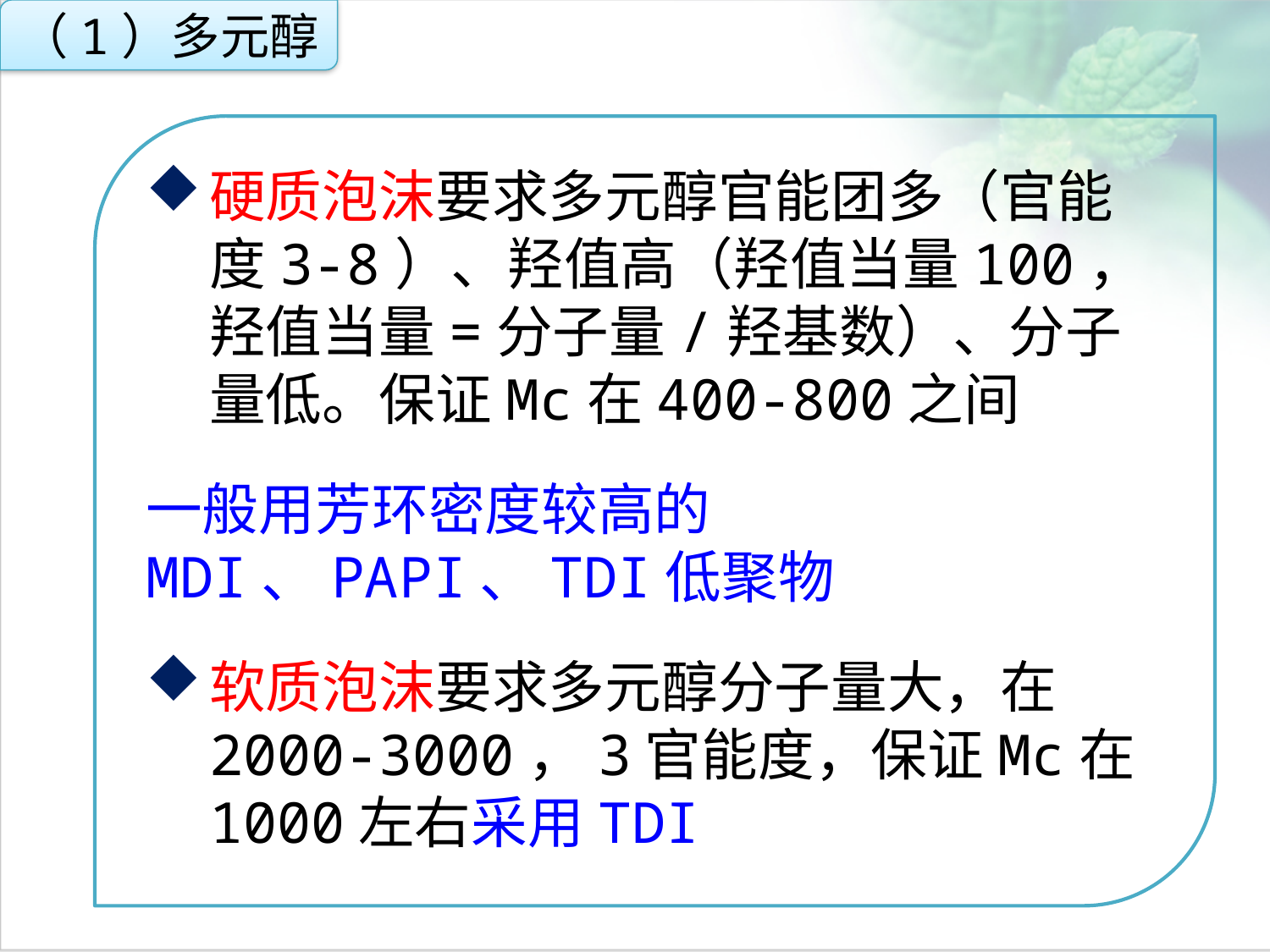

（1）多元醇
硬质泡沫要求多元醇官能团多（官能度3-8）、羟值高（羟值当量100，羟值当量=分子量/羟基数）、分子量低。保证Mc在400-800之间
一般用芳环密度较高的MDI、PAPI、TDI低聚物
软质泡沫要求多元醇分子量大，在2000-3000，3官能度，保证Mc在1000左右采用TDI
点击添加文本
点击添加文本
点击添加文本
点击添加文本